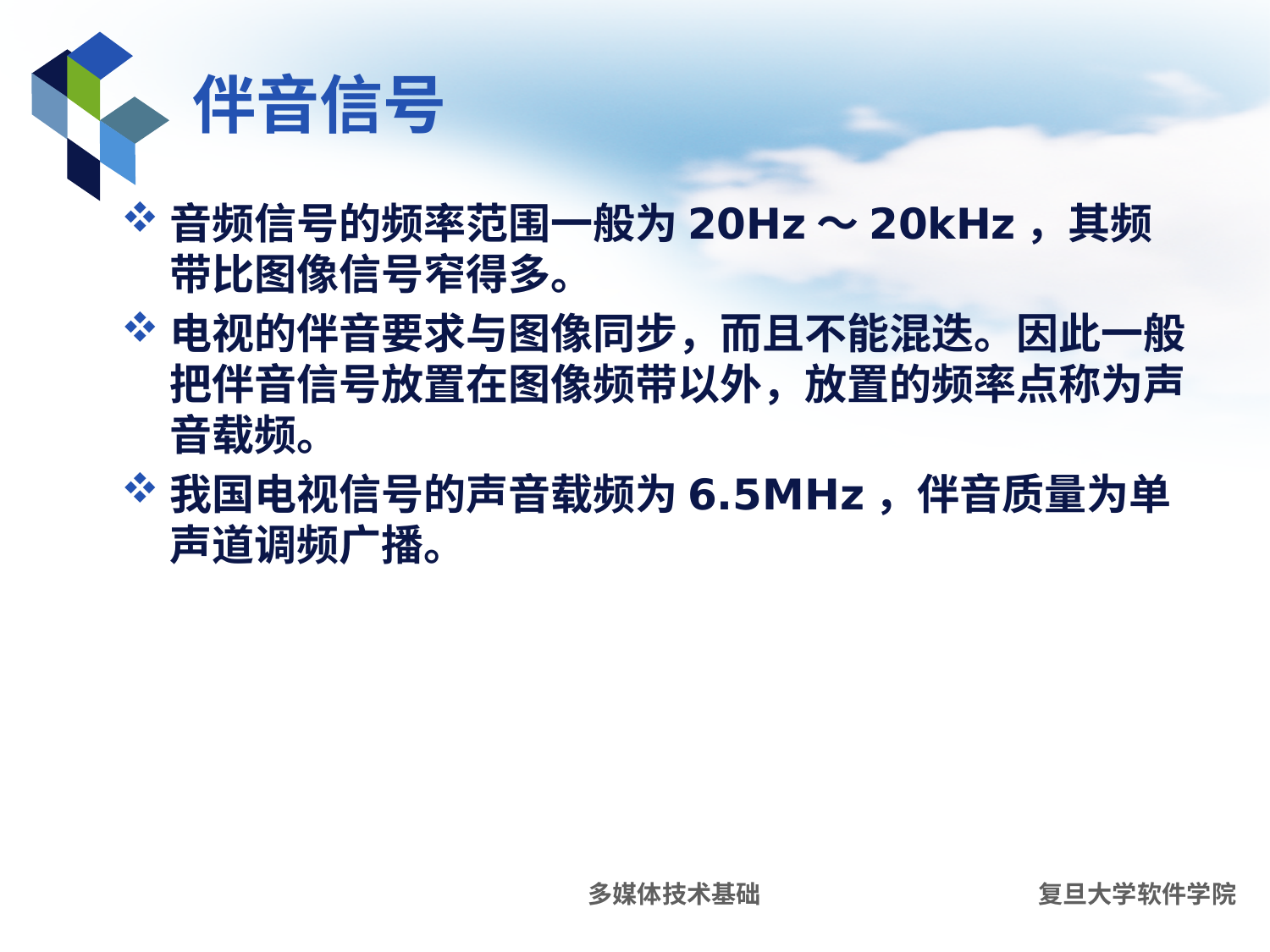

# 伴音信号
音频信号的频率范围一般为20Hz～20kHz，其频带比图像信号窄得多。
电视的伴音要求与图像同步，而且不能混迭。因此一般把伴音信号放置在图像频带以外，放置的频率点称为声音载频。
我国电视信号的声音载频为6.5MHz，伴音质量为单声道调频广播。

多媒体技术基础